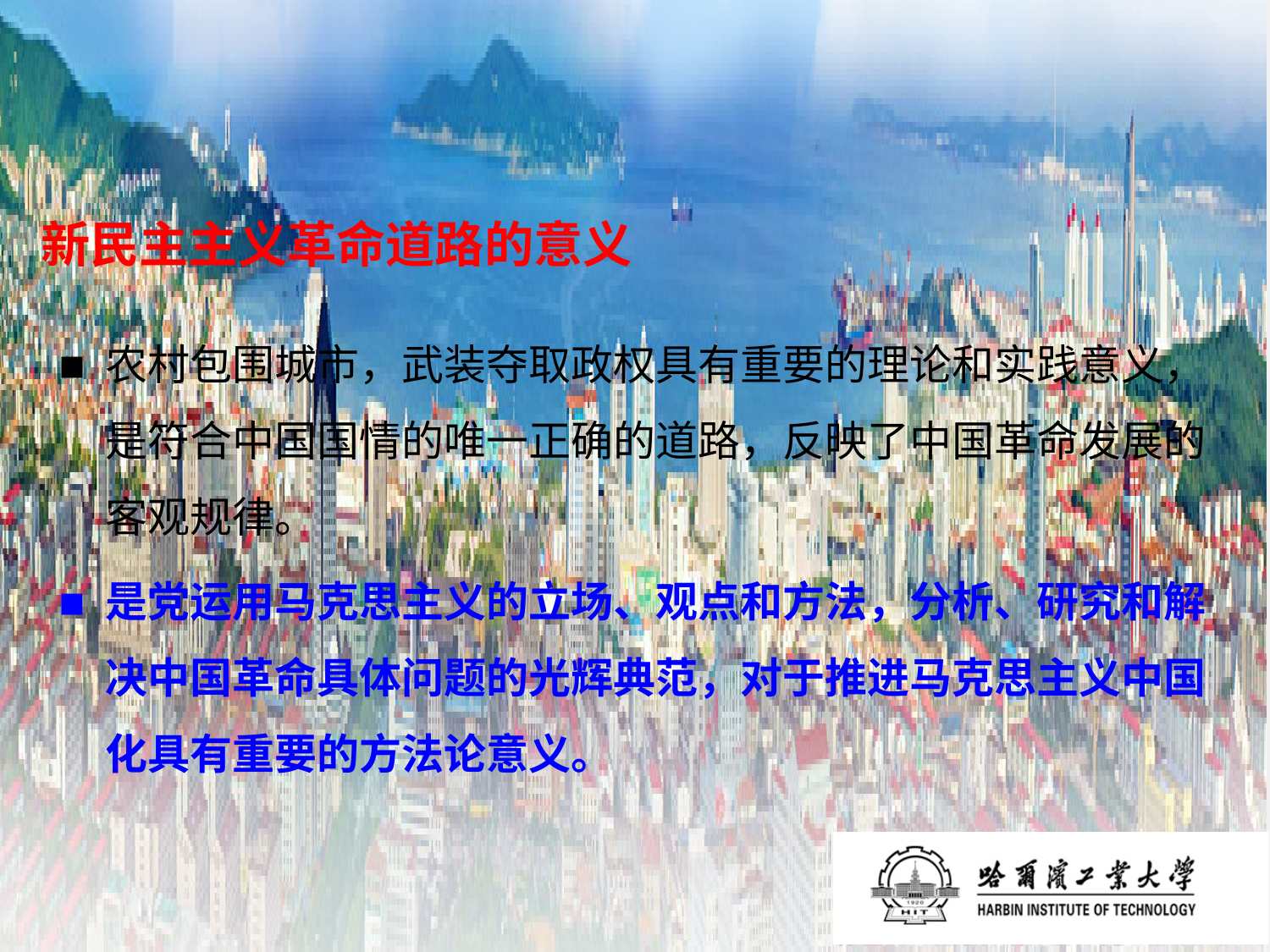

# 新民主主义革命道路的意义
农村包围城市，武装夺取政权具有重要的理论和实践意义，是符合中国国情的唯一正确的道路，反映了中国革命发展的客观规律。
是党运用马克思主义的立场、观点和方法，分析、研究和解决中国革命具体问题的光辉典范，对于推进马克思主义中国化具有重要的方法论意义。